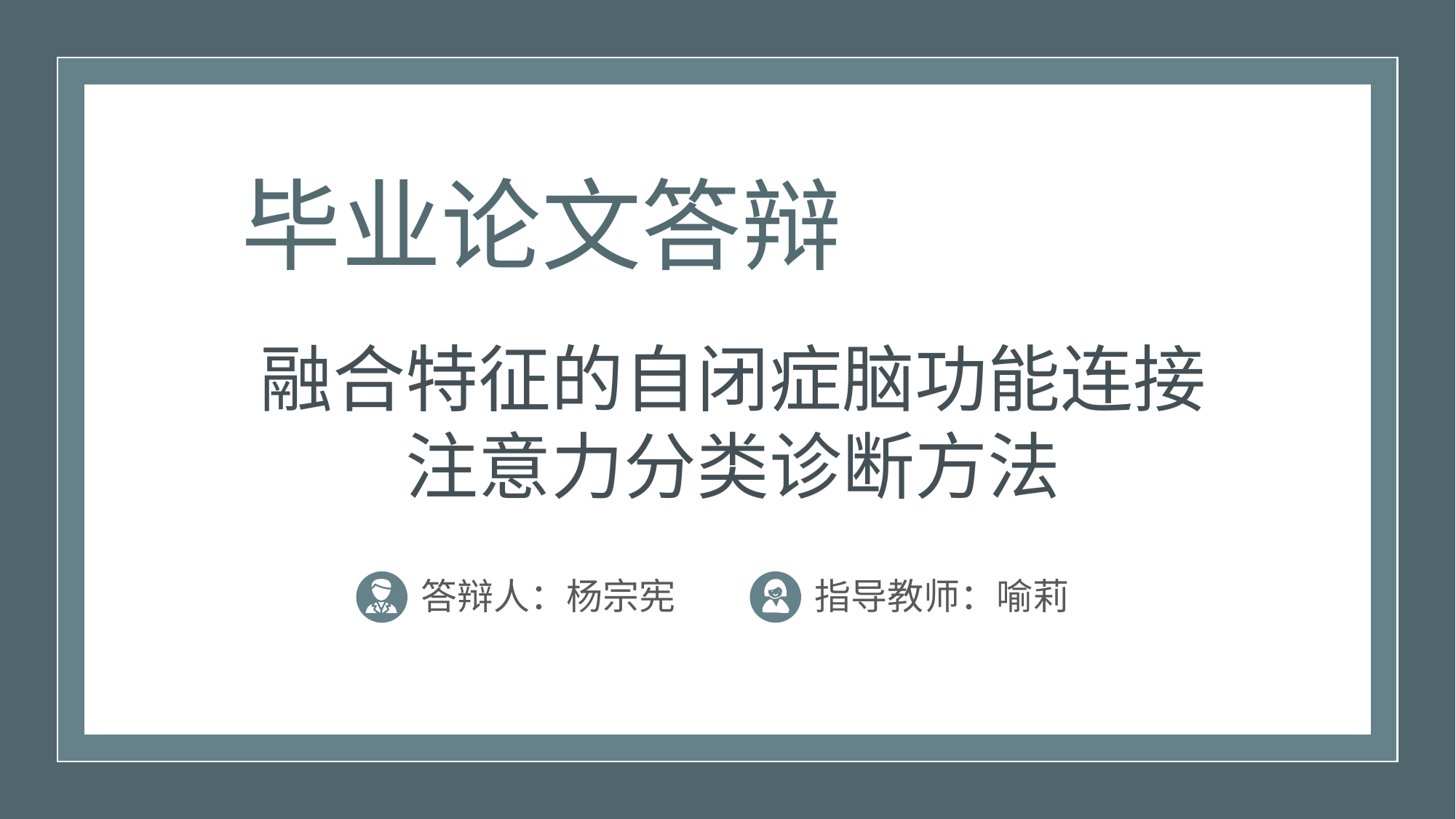

毕业论文答辩
融合特征的自闭症脑功能连接
注意力分类诊断方法
答辩人：杨宗宪
指导教师：喻莉

1